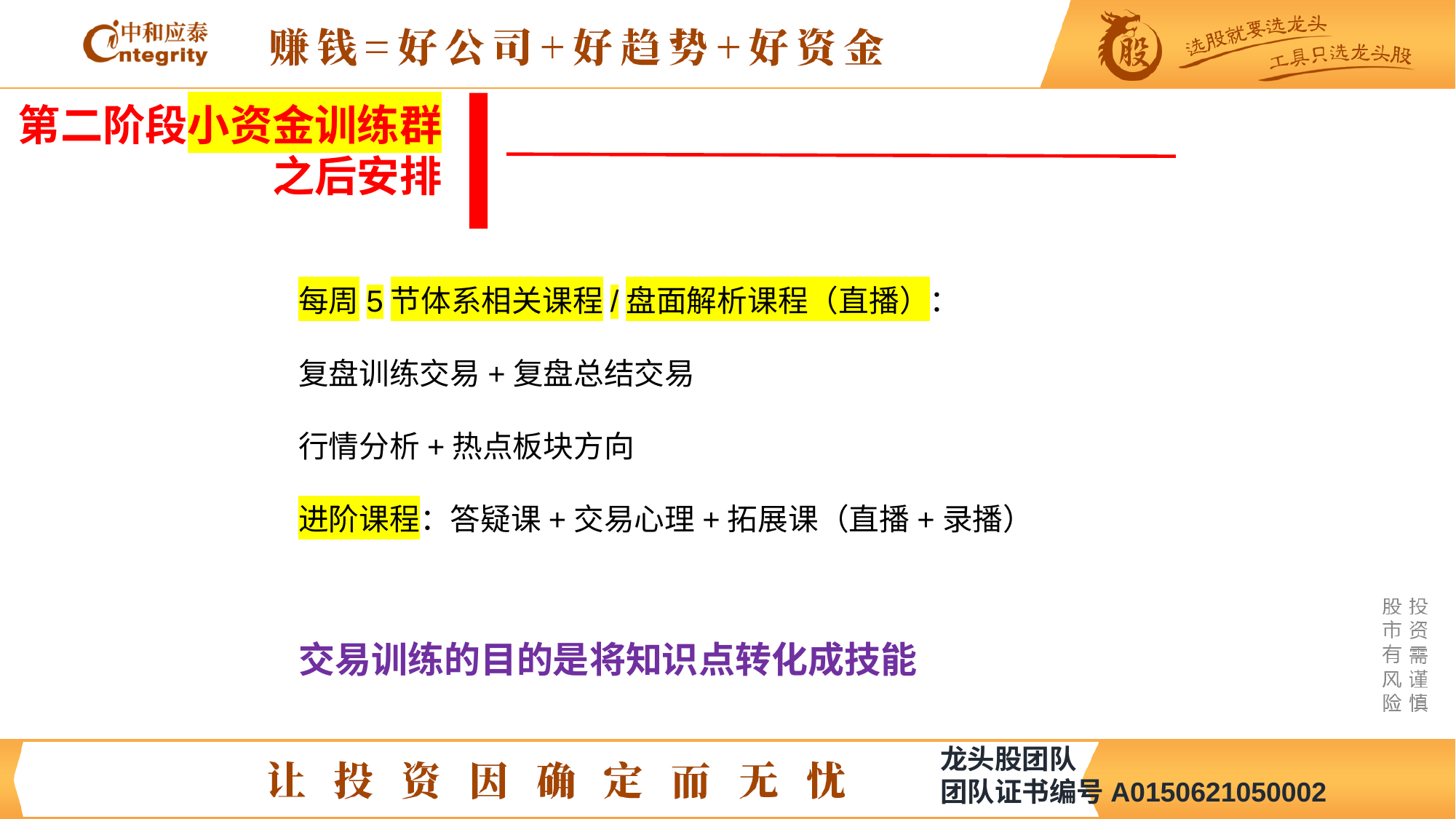

第二阶段小资金训练群之后安排

每周5节体系相关课程/盘面解析课程（直播）：

复盘训练交易+复盘总结交易

行情分析+热点板块方向

进阶课程：答疑课+交易心理+拓展课（直播+录播）

交易训练的目的是将知识点转化成技能
龙头股团队
团队证书编号A0150621050002